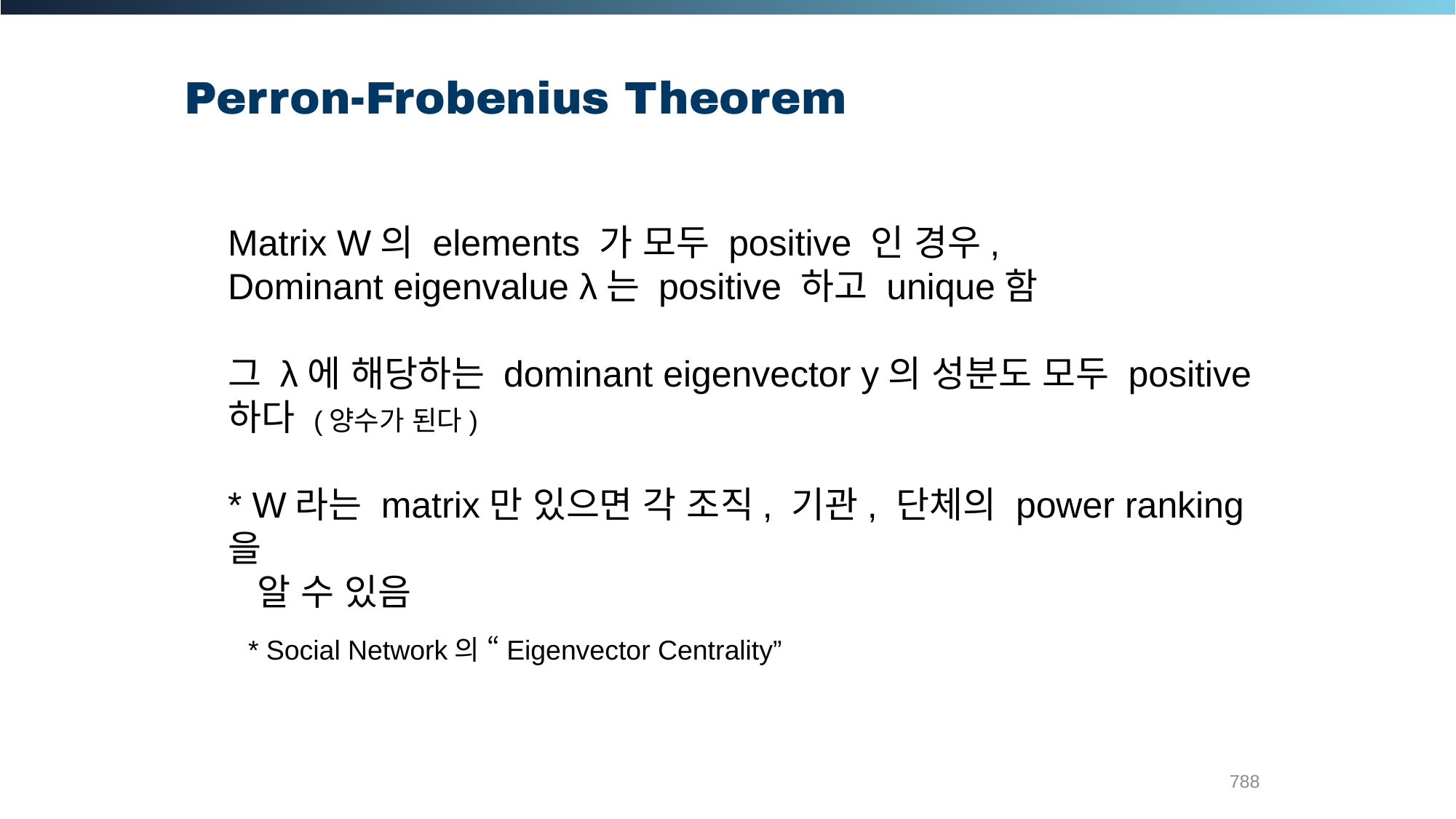

Perron-Frobenius Theorem
Matrix W의 elements 가 모두 positive 인 경우,
Dominant eigenvalue λ는 positive 하고 unique함

그 λ에 해당하는 dominant eigenvector y의 성분도 모두 positive 하다 (양수가 된다)

* W라는 matrix만 있으면 각 조직, 기관, 단체의 power ranking을
  알 수 있음

  * Social Network의 “Eigenvector Centrality”

788